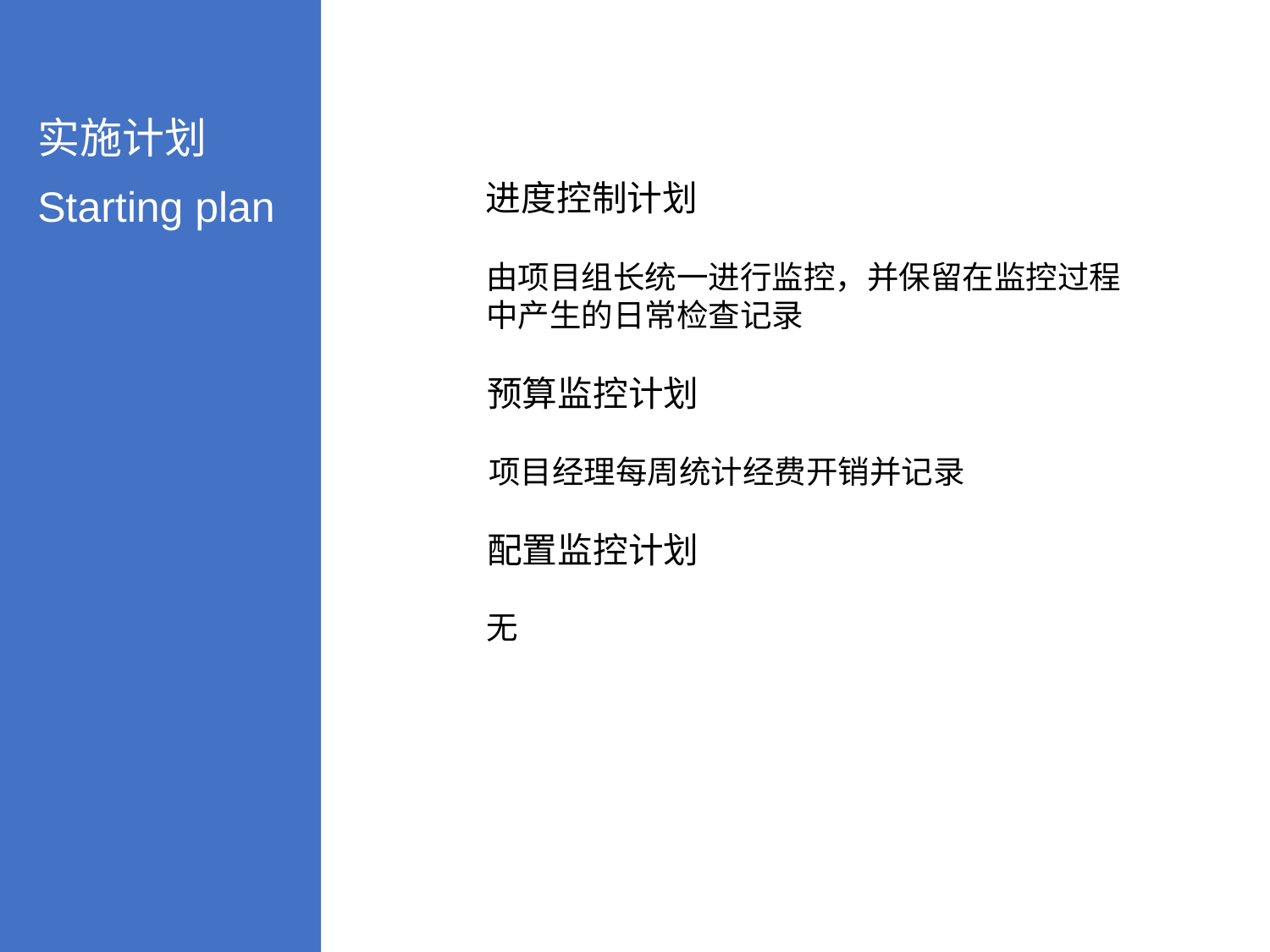

实施计划
Starting plan
进度控制计划
由项目组长统一进行监控，并保留在监控过程中产生的日常检查记录
预算监控计划
项目经理每周统计经费开销并记录
配置监控计划
无